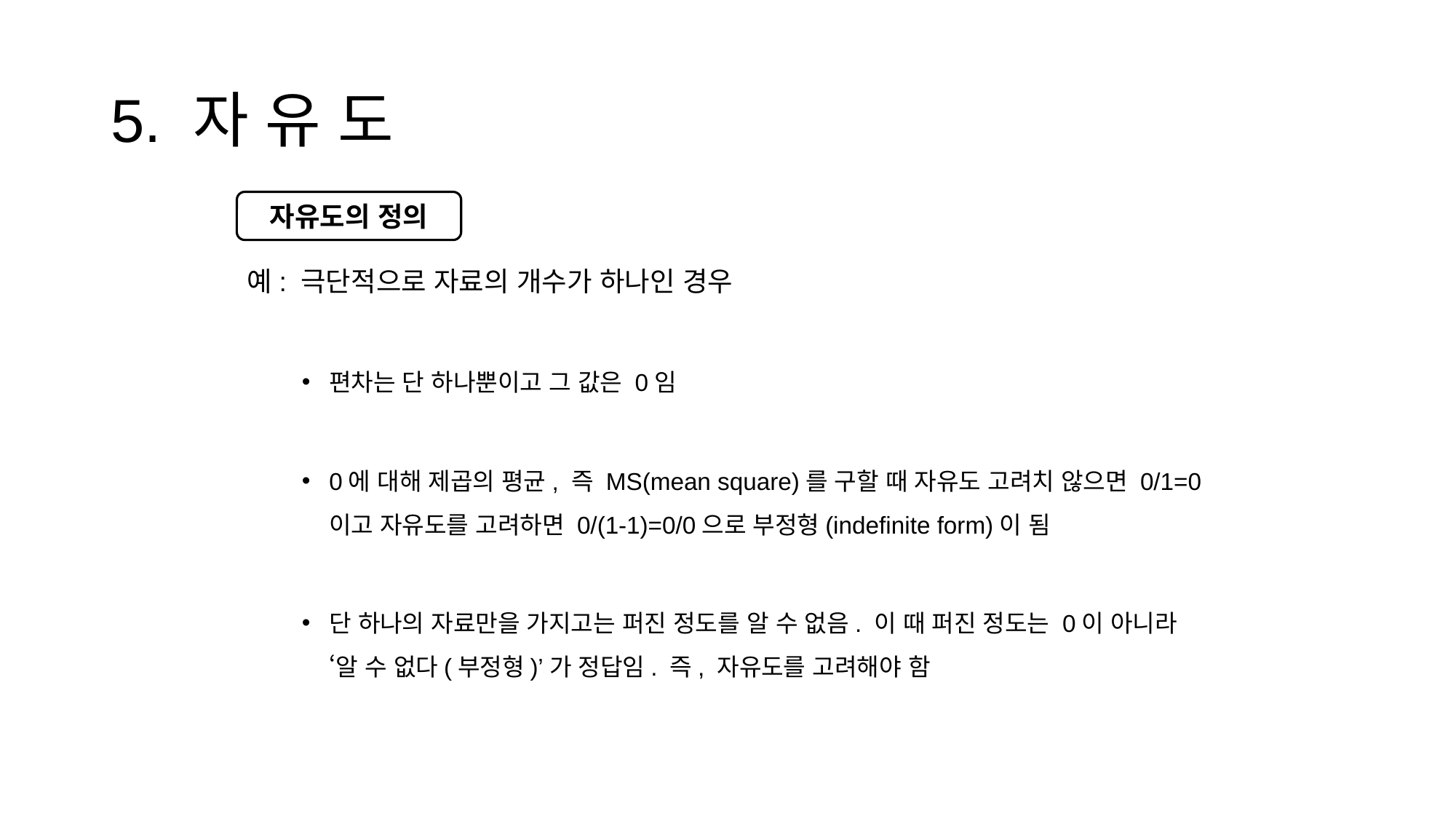

# 5. 자 유 도

예: 극단적으로 자료의 개수가 하나인 경우

편차는 단 하나뿐이고 그 값은 0임

0에 대해 제곱의 평균, 즉 MS(mean square)를 구할 때 자유도 고려치 않으면 0/1=0이고 자유도를 고려하면 0/(1-1)=0/0으로 부정형(indefinite form)이 됨

단 하나의 자료만을 가지고는 퍼진 정도를 알 수 없음. 이 때 퍼진 정도는 0이 아니라 ‘알 수 없다(부정형)’가 정답임. 즉, 자유도를 고려해야 함
자유도의 정의